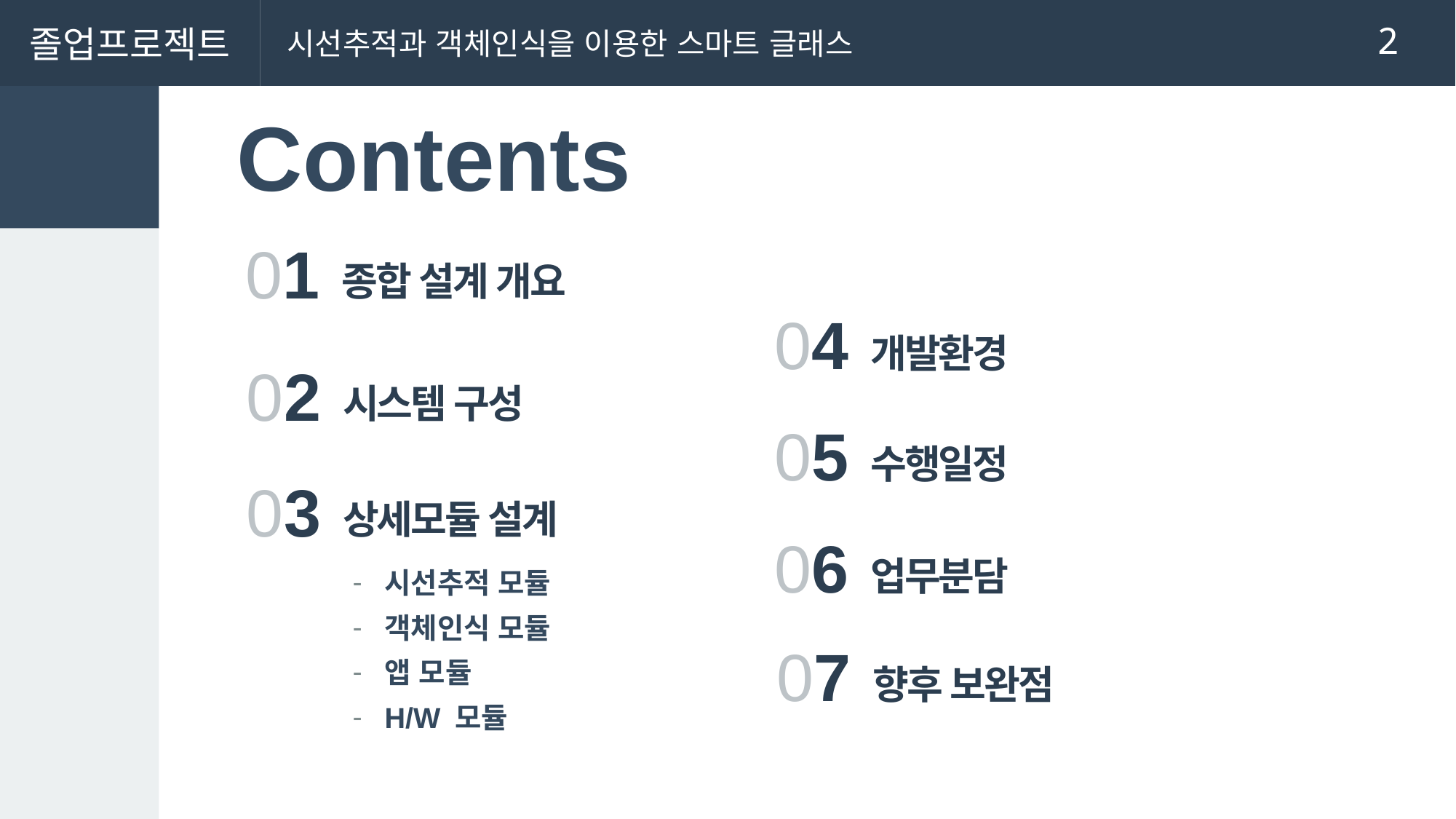

졸업프로젝트
 시선추적과 객체인식을 이용한 스마트 글래스
# Contents
종합 설계 개요
01
04
개발환경

시스템 구성
02

05
수행일정
상세모듈 설계
03
시선추적 모듈
객체인식 모듈
앱 모듈
H/W 모듈
06
업무분담
07
향후 보완점